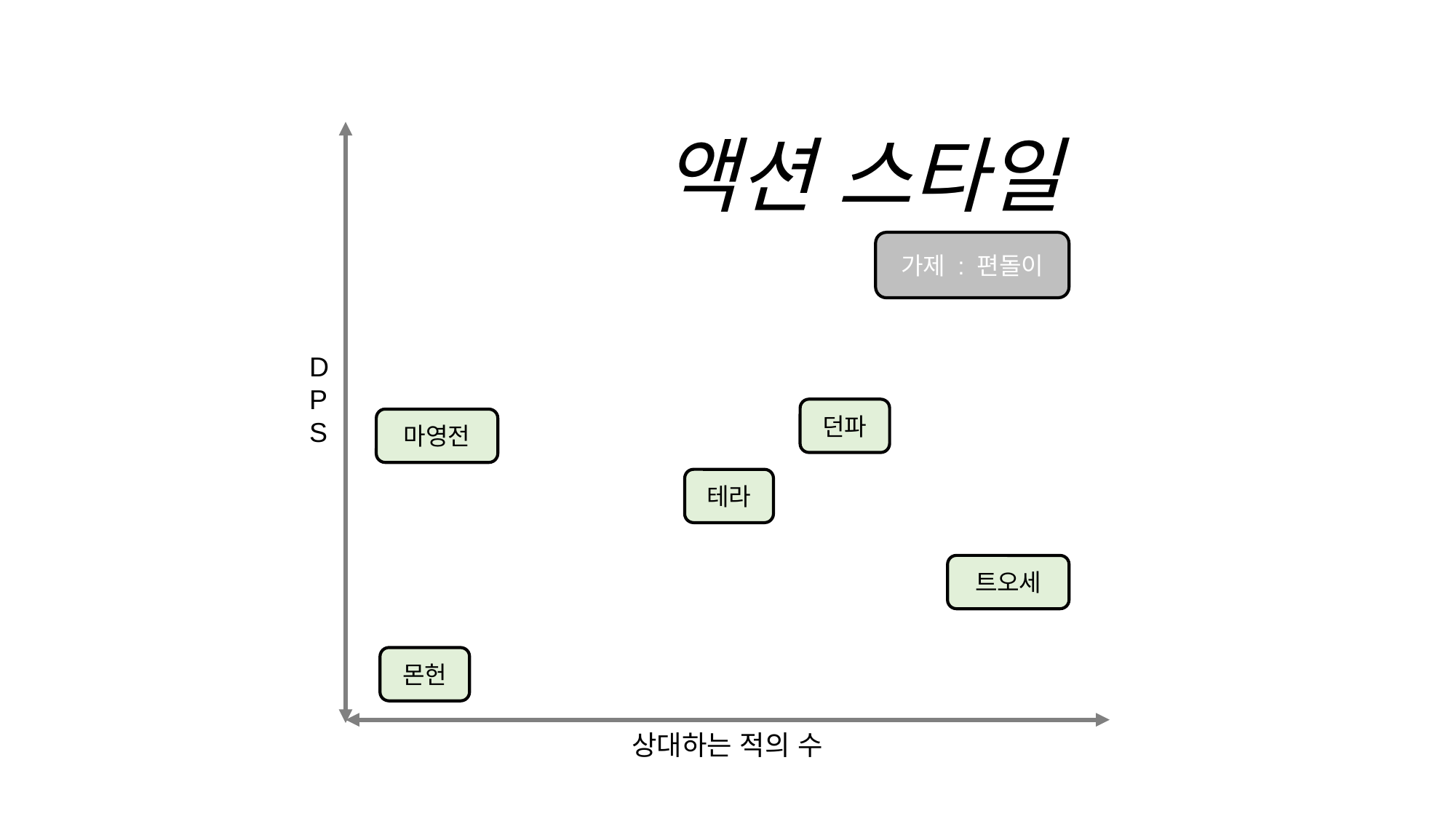

액션 스타일
가제 : 편돌이
D
P
S
던파
마영전
테라
트오세
몬헌
상대하는 적의 수